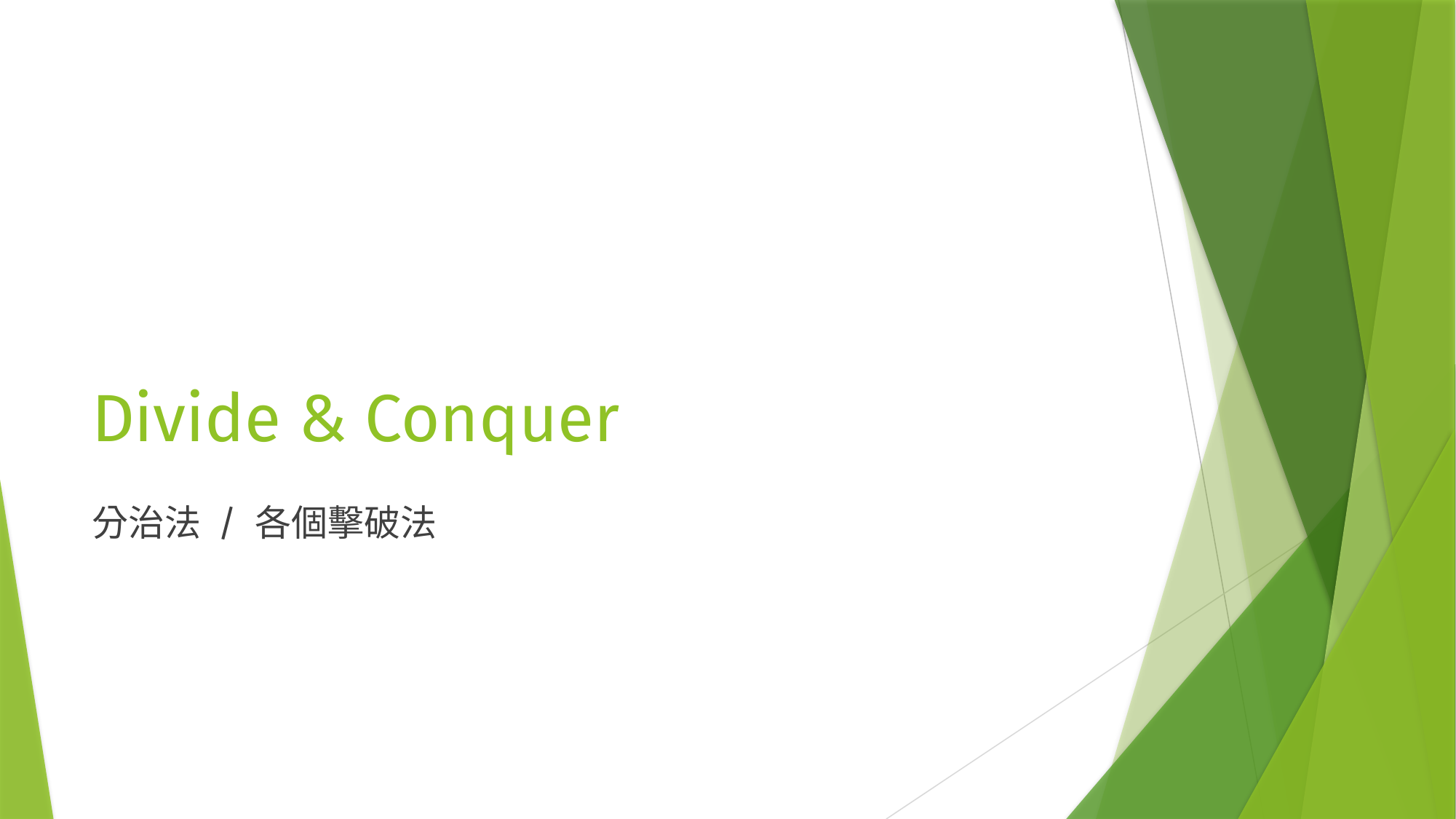

# Divide & Conquer
分治法 / 各個擊破法